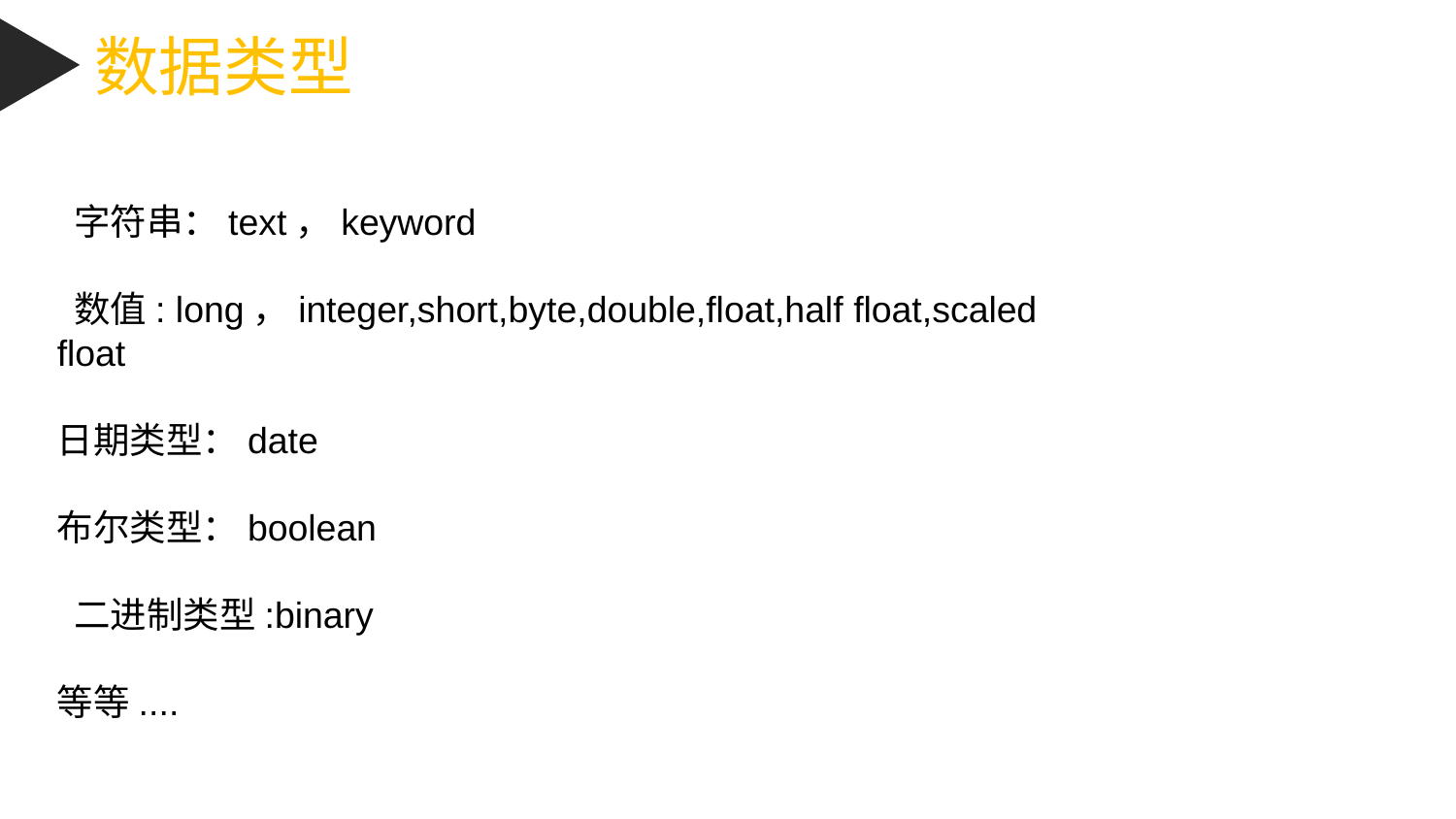

数据类型

 字符串：text，keyword

 数值: long，integer,short,byte,double,float,half float,scaled float

日期类型：date

布尔类型：boolean

 二进制类型:binary

等等....